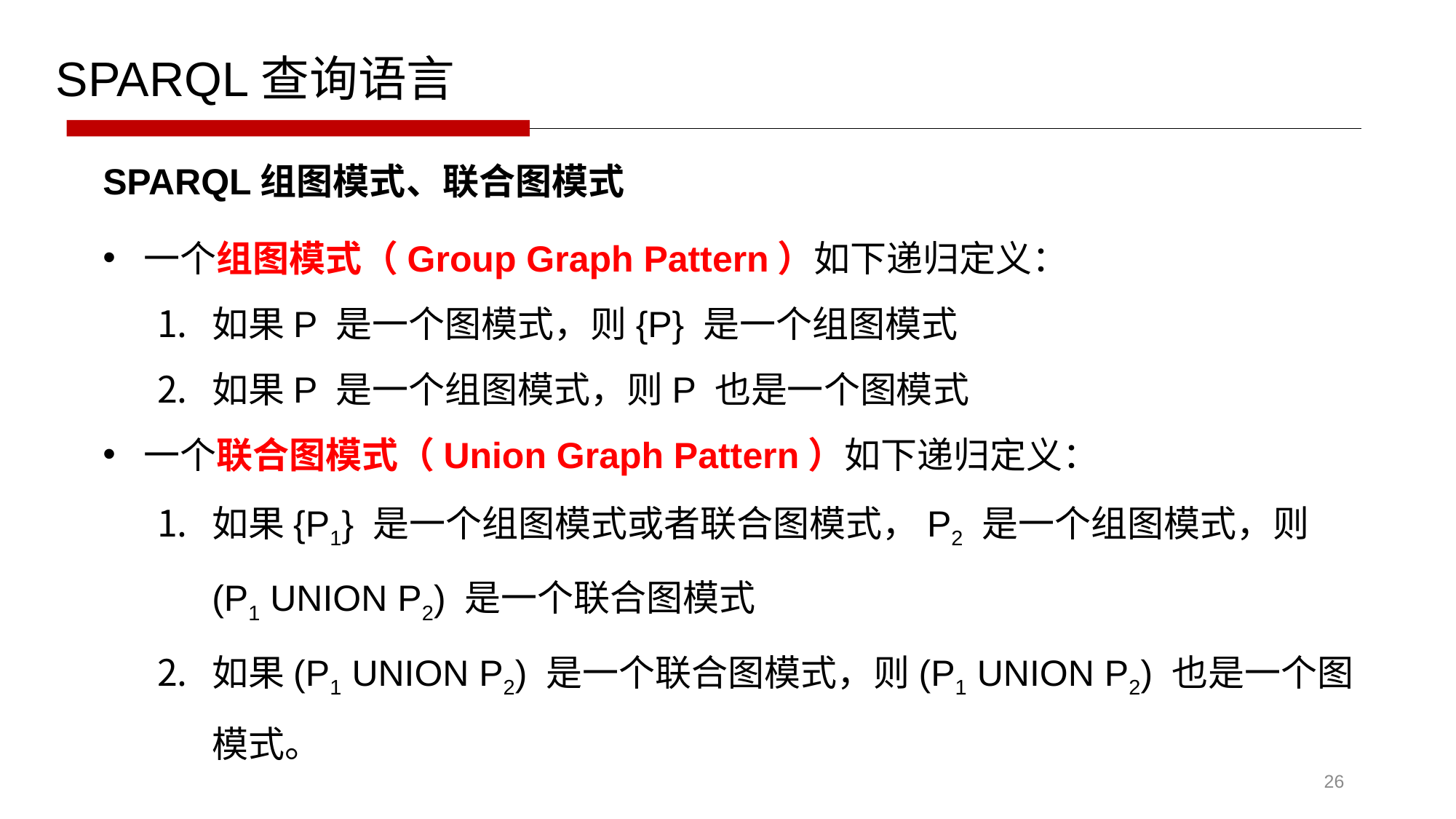

SPARQL查询语言

SPARQL组图模式、联合图模式
一个组图模式（Group Graph Pattern）如下递归定义：
如果P 是一个图模式，则{P} 是一个组图模式
如果P 是一个组图模式，则P 也是一个图模式
一个联合图模式（Union Graph Pattern）如下递归定义：
如果{P1} 是一个组图模式或者联合图模式，P2 是一个组图模式，则(P1 UNION P2) 是一个联合图模式
如果(P1 UNION P2) 是一个联合图模式，则(P1 UNION P2) 也是一个图模式。
26